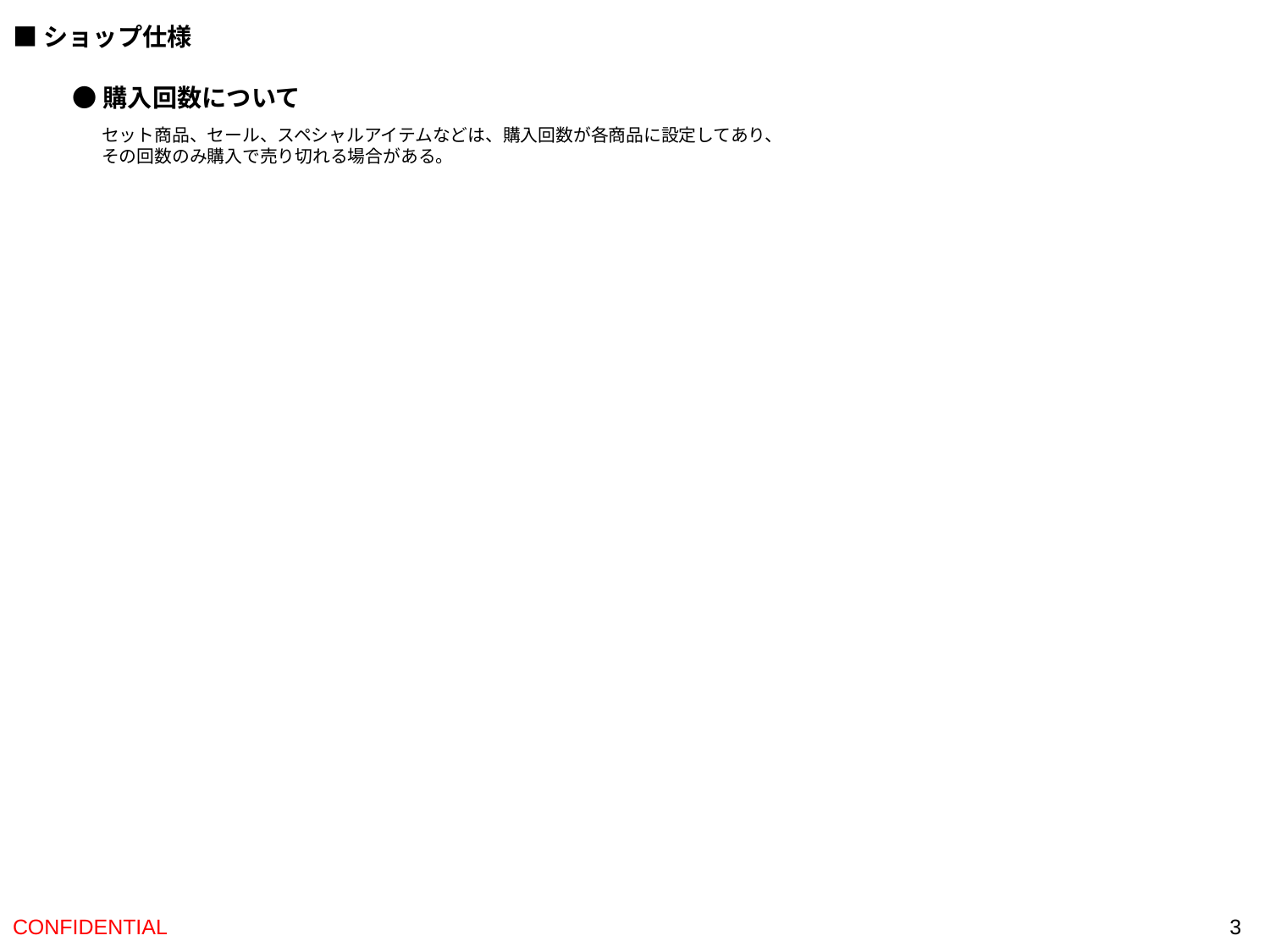

■ショップ仕様
●購入回数について
セット商品、セール、スペシャルアイテムなどは、購入回数が各商品に設定してあり、
その回数のみ購入で売り切れる場合がある。
3
CONFIDENTIAL